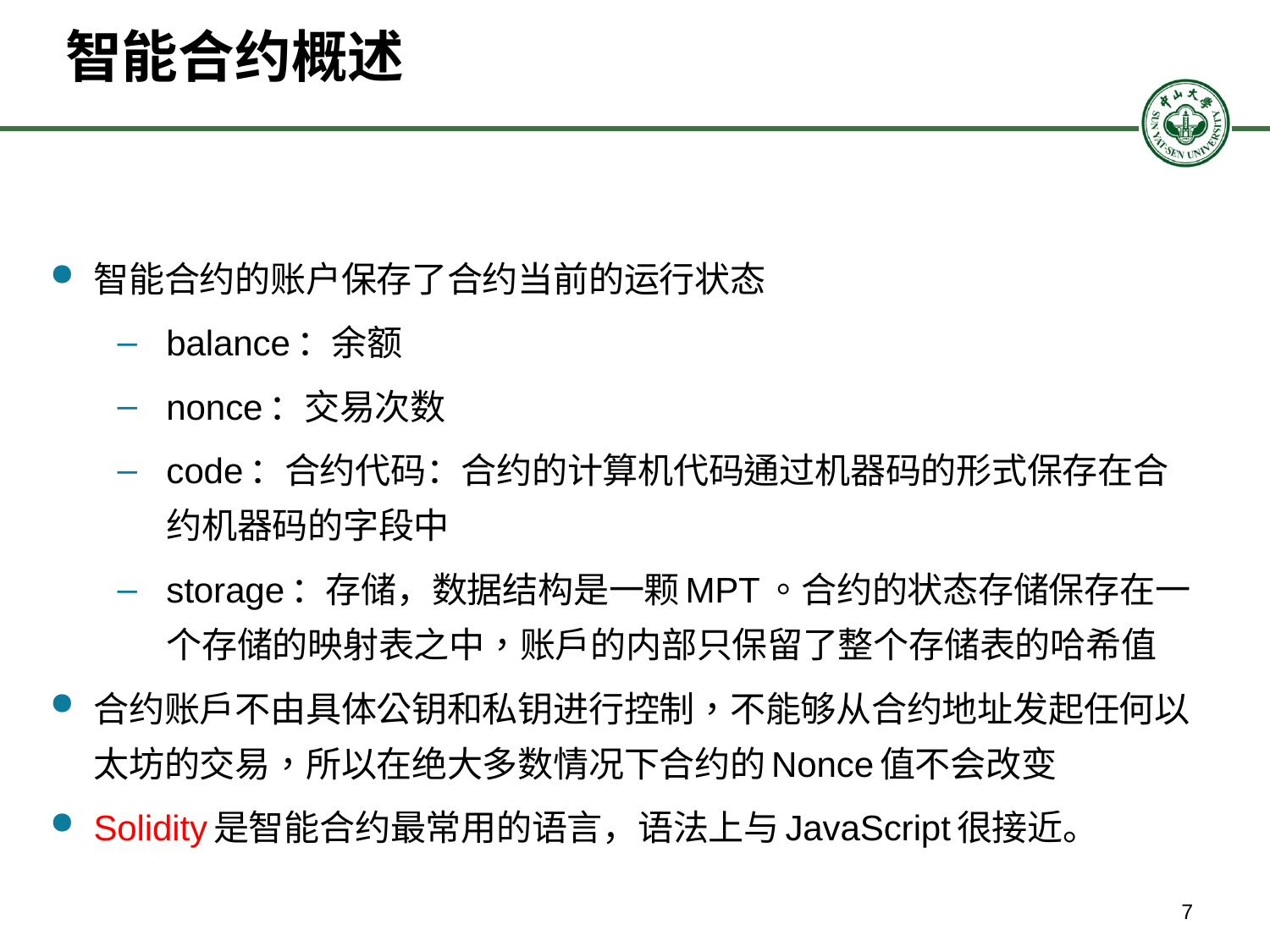

# 智能合约概述
智能合约的账户保存了合约当前的运行状态
balance：余额
nonce：交易次数
code：合约代码：合约的计算机代码通过机器码的形式保存在合约机器码的字段中
storage：存储，数据结构是一颗MPT。合约的状态存储保存在一个存储的映射表之中，账户的内部只保留了整个存储表的哈希值
合约账户不由具体公钥和私钥进行控制，不能够从合约地址发起任何以太坊的交易，所以在绝大多数情况下合约的Nonce值不会改变
Solidity是智能合约最常用的语言，语法上与JavaScript很接近。